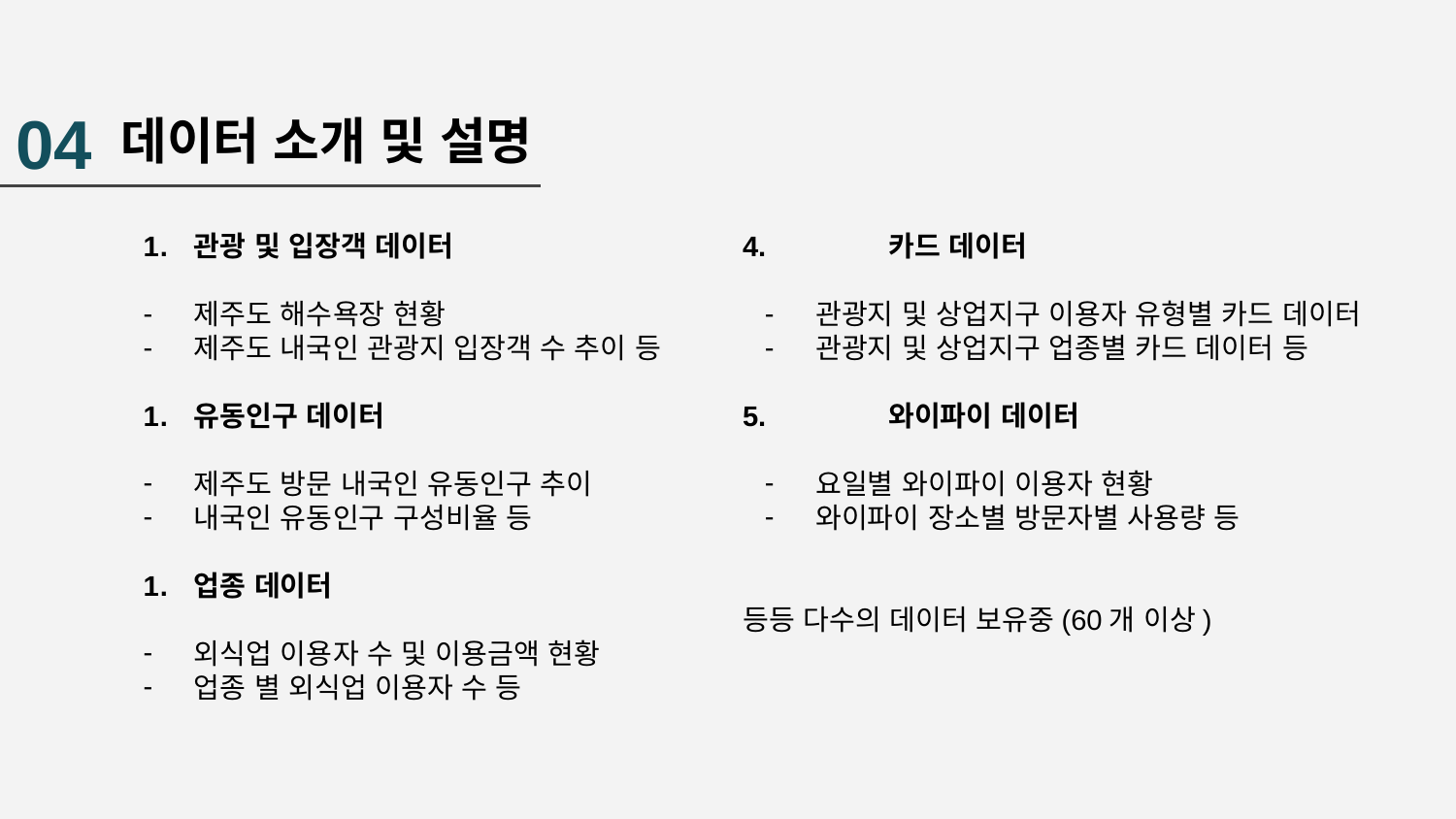

# 데이터 소개 및 설명
04
관광 및 입장객 데이터

제주도 해수욕장 현황
제주도 내국인 관광지 입장객 수 추이 등

유동인구 데이터

제주도 방문 내국인 유동인구 추이
내국인 유동인구 구성비율 등

업종 데이터

외식업 이용자 수 및 이용금액 현황
업종 별 외식업 이용자 수 등

4. 	카드 데이터

관광지 및 상업지구 이용자 유형별 카드 데이터
관광지 및 상업지구 업종별 카드 데이터 등

5. 	와이파이 데이터

요일별 와이파이 이용자 현황
와이파이 장소별 방문자별 사용량 등

등등 다수의 데이터 보유중(60개 이상)